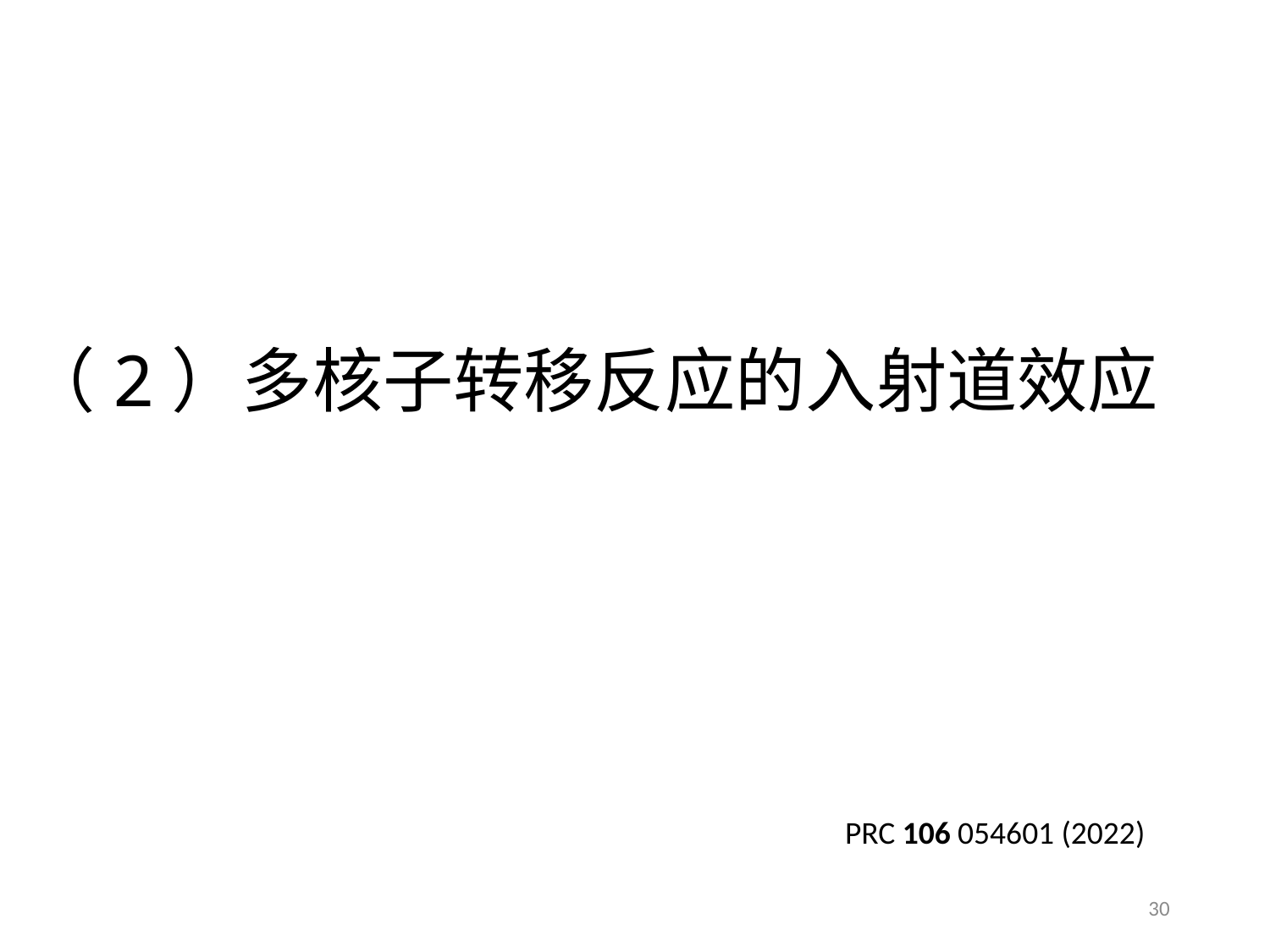

# （2）多核子转移反应的入射道效应
PRC 106 054601 (2022)
30